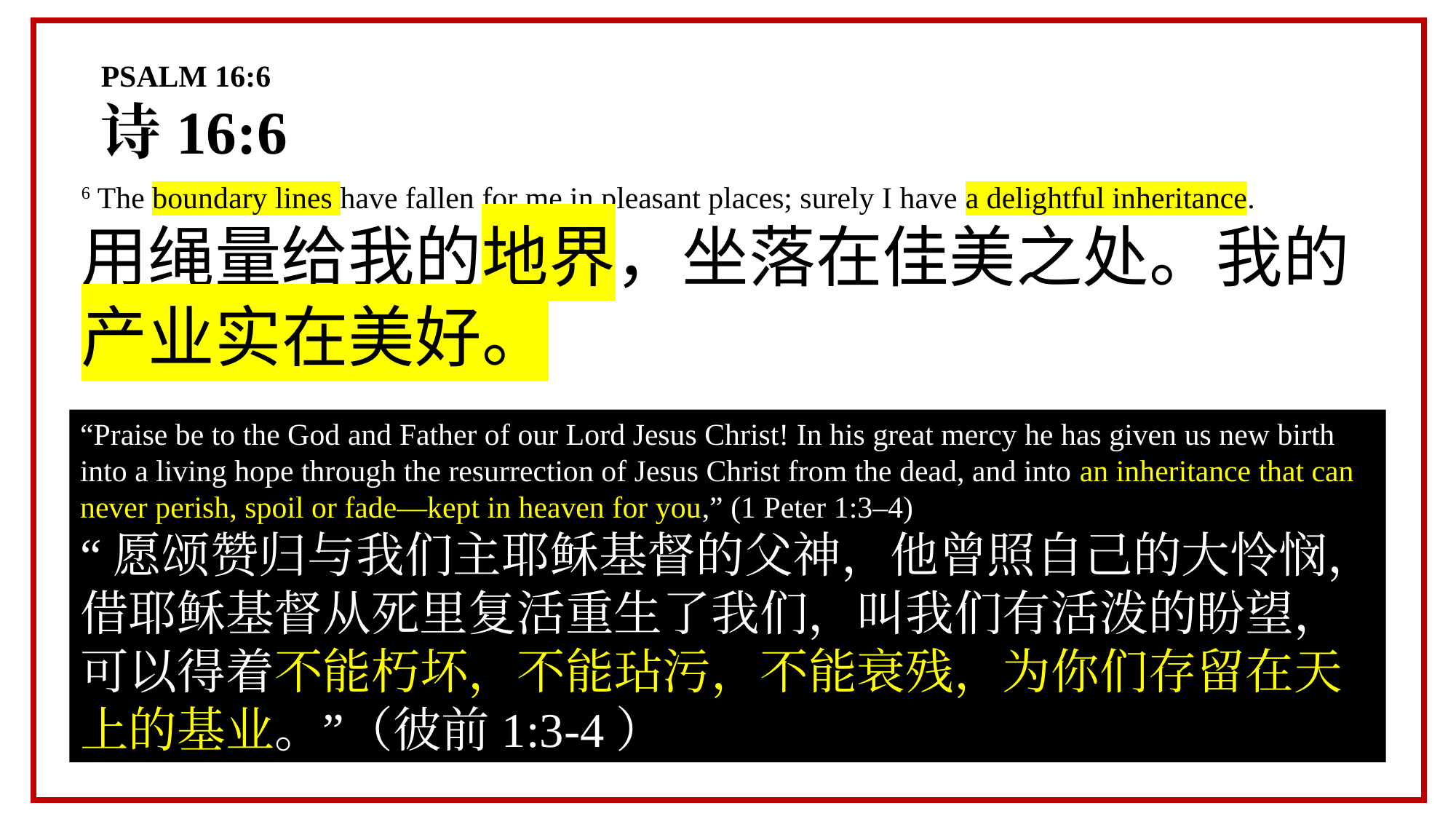

PSALM 16:6
诗16:6
6 The boundary lines have fallen for me in pleasant places; surely I have a delightful inheritance.
用绳量给我的地界，坐落在佳美之处。我的产业实在美好。
“Praise be to the God and Father of our Lord Jesus Christ! In his great mercy he has given us new birth into a living hope through the resurrection of Jesus Christ from the dead, and into an inheritance that can never perish, spoil or fade—kept in heaven for you,” (1 Peter 1:3–4)
“愿颂赞归与我们主耶稣基督的父神，他曾照自己的大怜悯，借耶稣基督从死里复活重生了我们，叫我们有活泼的盼望，可以得着不能朽坏，不能玷污，不能衰残，为你们存留在天上的基业。”（彼前1:3-4）